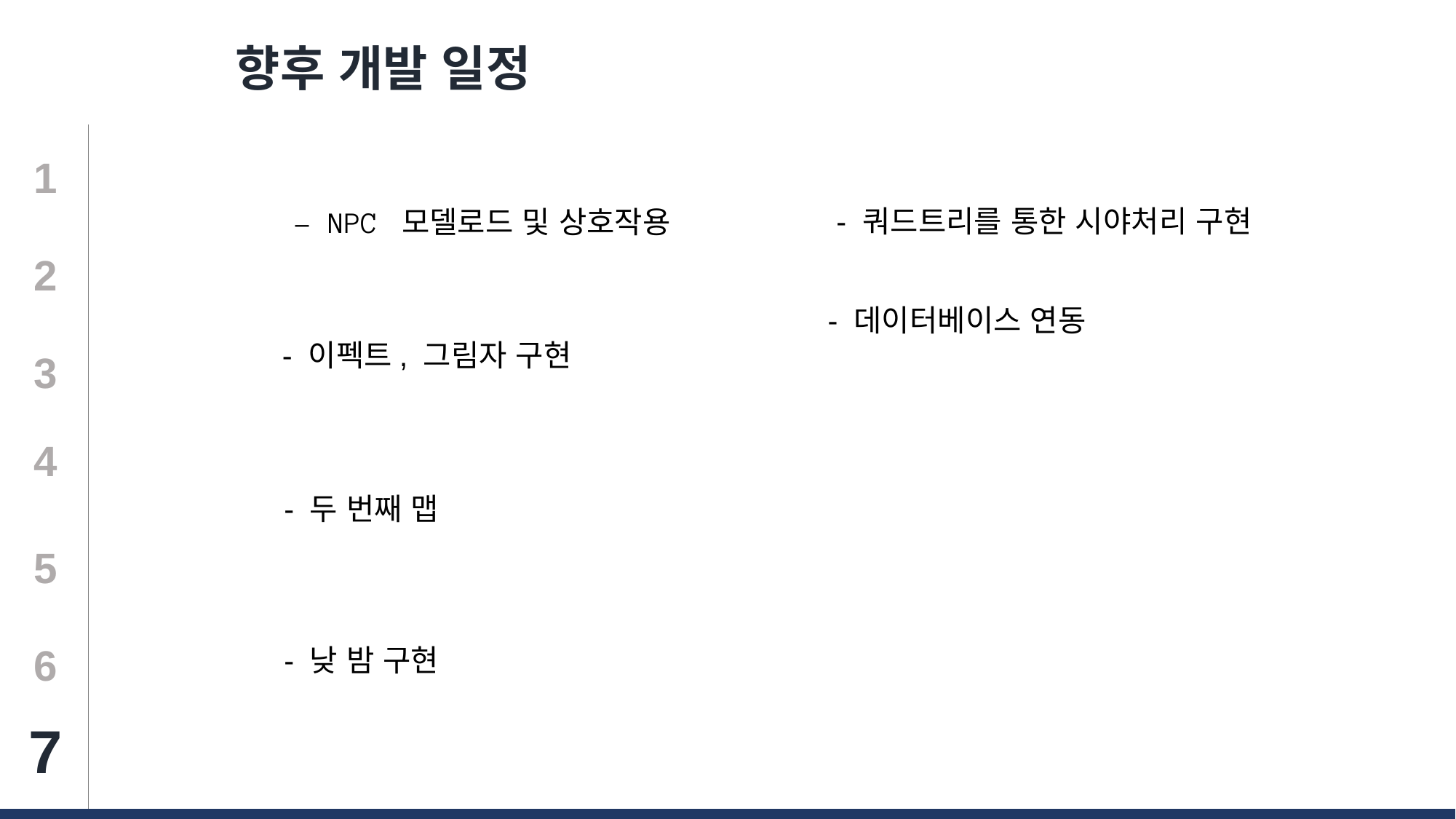

향후 개발 일정
1
- 쿼드트리를 통한 시야처리 구현
- NPC 모델로드 및 상호작용
2

- 이펙트, 그림자 구현
- 데이터베이스 연동
3

- 두 번째 맵
4

- 낮 밤 구현
5
6
7